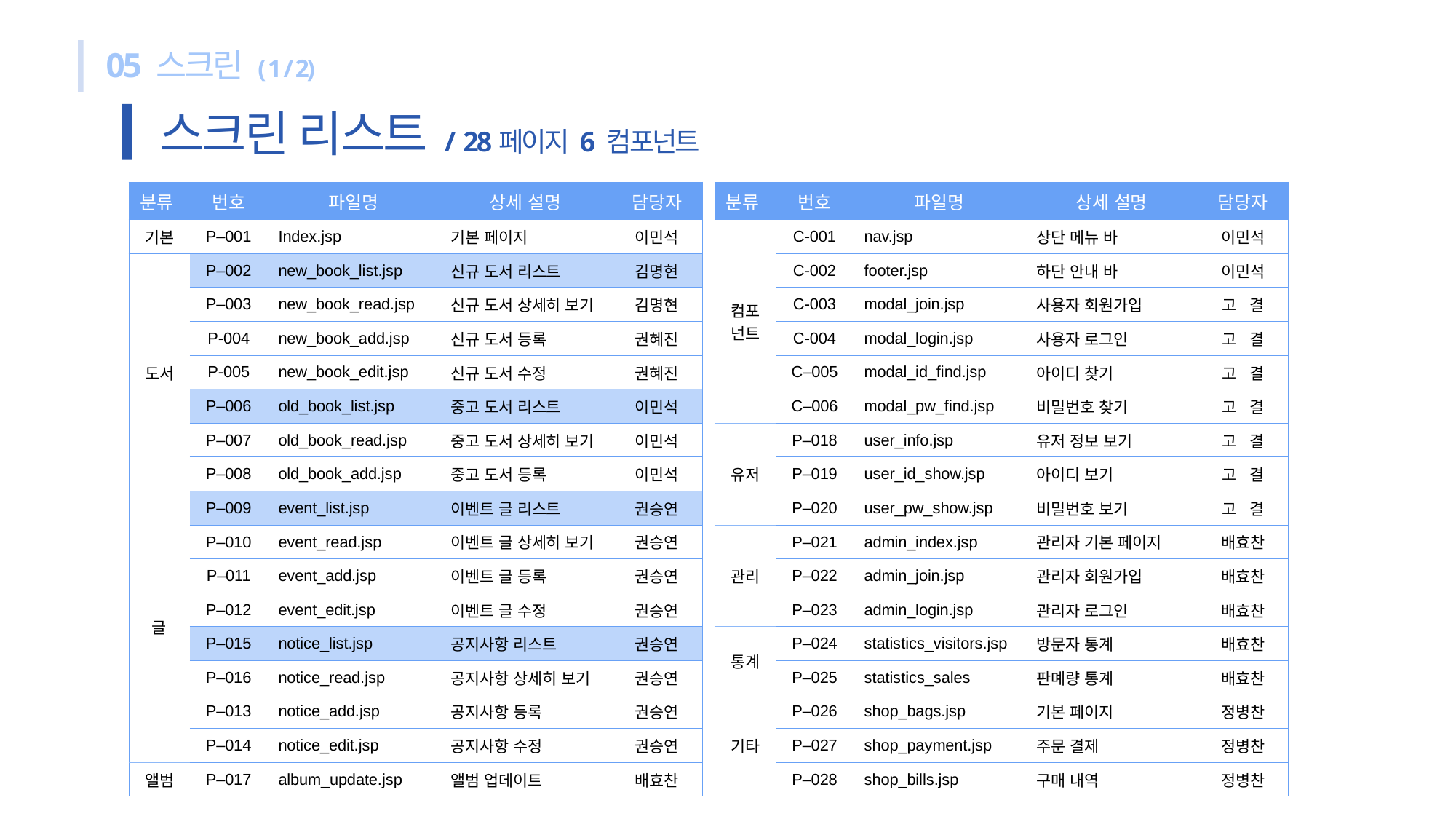

05 스크린  ( 1 / 2)

스크린 리스트  /  28페이지 6 컴포넌트

| 분류 | 번호 | 파일명 | 상세 설명 | 담당자 |
| --- | --- | --- | --- | --- |
| 기본 | P–001 | Index.jsp | 기본 페이지 | 이민석 |
| 도서 | P–002 | new\_book\_list.jsp | 신규 도서 리스트 | 김명현 |
|  | P–003 | new\_book\_read.jsp | 신규 도서 상세히 보기 | 김명현 |
|  | P-004 | new\_book\_add.jsp | 신규 도서 등록 | 권혜진 |
|  | P-005 | new\_book\_edit.jsp | 신규 도서 수정 | 권혜진 |
|  | P–006 | old\_book\_list.jsp | 중고 도서 리스트 | 이민석 |
|  | P–007 | old\_book\_read.jsp | 중고 도서 상세히 보기 | 이민석 |
|  | P–008 | old\_book\_add.jsp | 중고 도서 등록 | 이민석 |
| 글 | P–009 | event\_list.jsp | 이벤트 글 리스트 | 권승연 |
|  | P–010 | event\_read.jsp | 이벤트 글 상세히 보기 | 권승연 |
|  | P–011 | event\_add.jsp | 이벤트 글 등록 | 권승연 |
|  | P–012 | event\_edit.jsp | 이벤트 글 수정 | 권승연 |
|  | P–015 | notice\_list.jsp | 공지사항 리스트 | 권승연 |
|  | P–016 | notice\_read.jsp | 공지사항 상세히 보기 | 권승연 |
|  | P–013 | notice\_add.jsp | 공지사항 등록 | 권승연 |
|  | P–014 | notice\_edit.jsp | 공지사항 수정 | 권승연 |
| 앨범 | P–017 | album\_update.jsp | 앨범 업데이트 | 배효찬 |
| 분류 | 번호 | 파일명 | 상세 설명 | 담당자 |
| --- | --- | --- | --- | --- |
| 컴포넌트 | C-001 | nav.jsp | 상단 메뉴 바 | 이민석 |
|  | C-002 | footer.jsp | 하단 안내 바 | 이민석 |
|  | C-003 | modal\_join.jsp | 사용자 회원가입 | 고 결 |
|  | C-004 | modal\_login.jsp | 사용자 로그인 | 고 결 |
|  | C–005 | modal\_id\_find.jsp | 아이디 찾기 | 고 결 |
|  | C–006 | modal\_pw\_find.jsp | 비밀번호 찾기 | 고 결 |
| 유저 | P–018 | user\_info.jsp | 유저 정보 보기 | 고 결 |
|  | P–019 | user\_id\_show.jsp | 아이디 보기 | 고 결 |
|  | P–020 | user\_pw\_show.jsp | 비밀번호 보기 | 고 결 |
| 관리 | P–021 | admin\_index.jsp | 관리자 기본 페이지 | 배효찬 |
|  | P–022 | admin\_join.jsp | 관리자 회원가입 | 배효찬 |
|  | P–023 | admin\_login.jsp | 관리자 로그인 | 배효찬 |
| 통계 | P–024 | statistics\_visitors.jsp | 방문자 통계 | 배효찬 |
|  | P–025 | statistics\_sales | 판몌량 통계 | 배효찬 |
| 기타 | P–026 | shop\_bags.jsp | 기본 페이지 | 정병찬 |
|  | P–027 | shop\_payment.jsp | 주문 결제 | 정병찬 |
|  | P–028 | shop\_bills.jsp | 구매 내역 | 정병찬 |